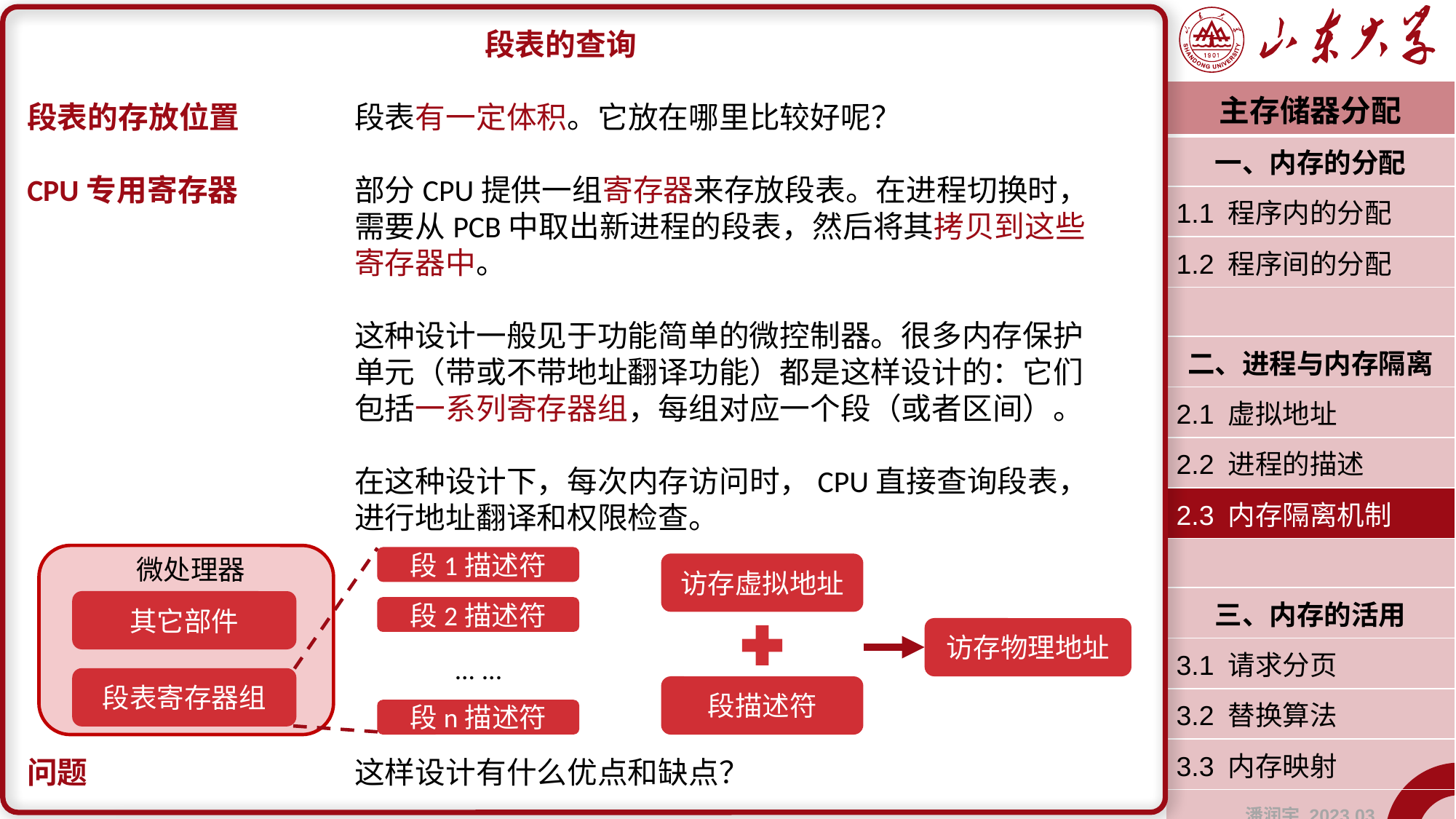

段表的查询

段表的存放位置		段表有一定体积。它放在哪里比较好呢？

CPU专用寄存器		部分CPU提供一组寄存器来存放段表。在进程切换时，			需要从PCB中取出新进程的段表，然后将其拷贝到这些			寄存器中。

			这种设计一般见于功能简单的微控制器。很多内存保护			单元（带或不带地址翻译功能）都是这样设计的：它们			包括一系列寄存器组，每组对应一个段（或者区间）。

			在这种设计下，每次内存访问时，CPU直接查询段表，			进行地址翻译和权限检查。

问题			这样设计有什么优点和缺点？
| 主存储器分配 |
| --- |
| 一、内存的分配 |
| 1.1 程序内的分配 |
| 1.2 程序间的分配 |
|  |
| 二、进程与内存隔离 |
| 2.1 虚拟地址 |
| 2.2 进程的描述 |
| 2.3 内存隔离机制 |
|  |
| 三、内存的活用 |
| 3.1 请求分页 |
| 3.2 替换算法 |
| 3.3 内存映射 |
| 潘润宇 2023.03 |

微处理器
其它部件
段表寄存器组
段1描述符
访存虚拟地址
段2描述符

访存物理地址
... ...
段描述符
段n描述符